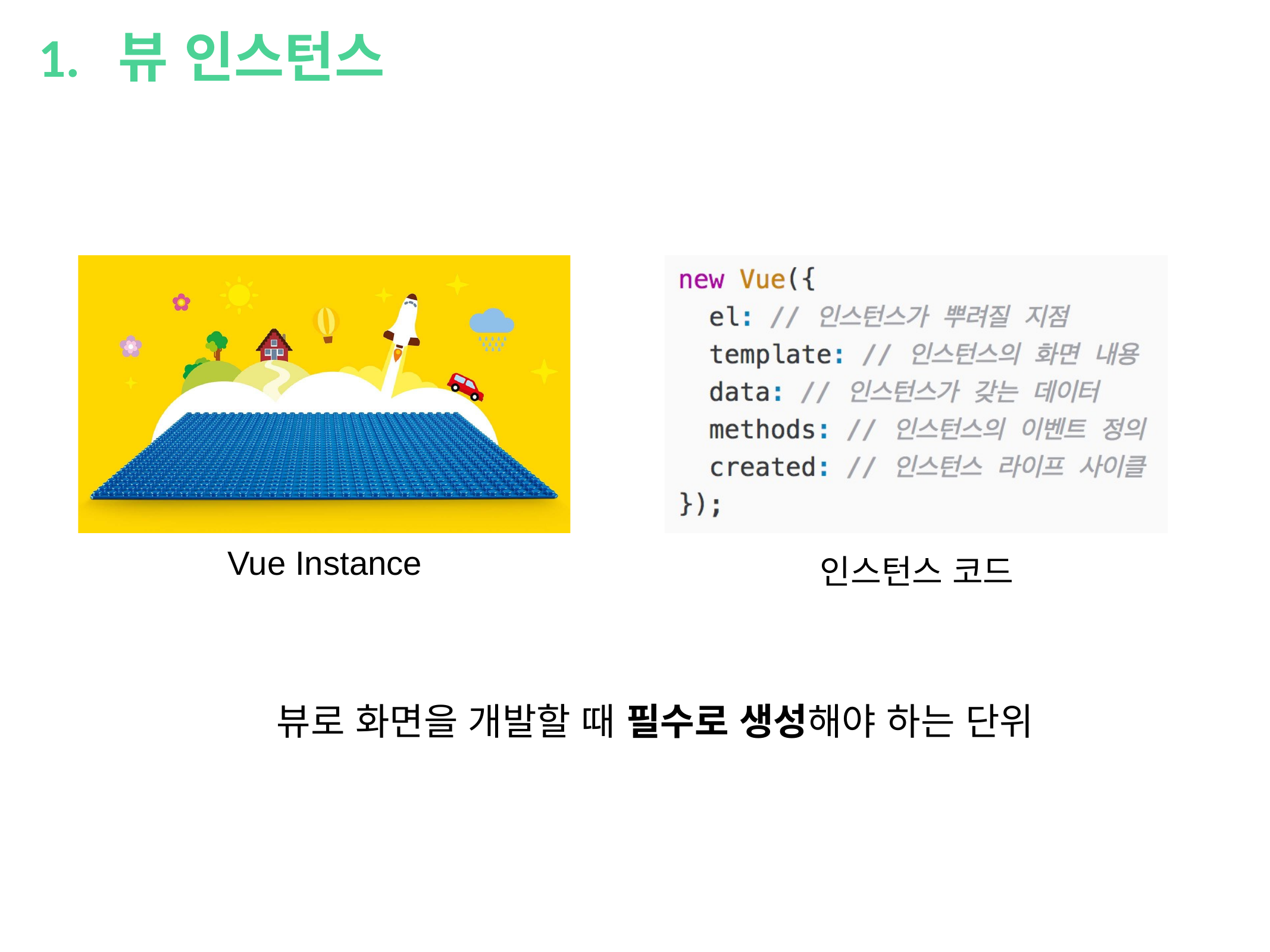

1.  뷰 인스턴스

Vue Instance
인스턴스 코드
뷰로 화면을 개발할 때 필수로 생성해야 하는 단위
²018.0².²0
%P JU! 7VF.KT 0QFO 4FNJOBS